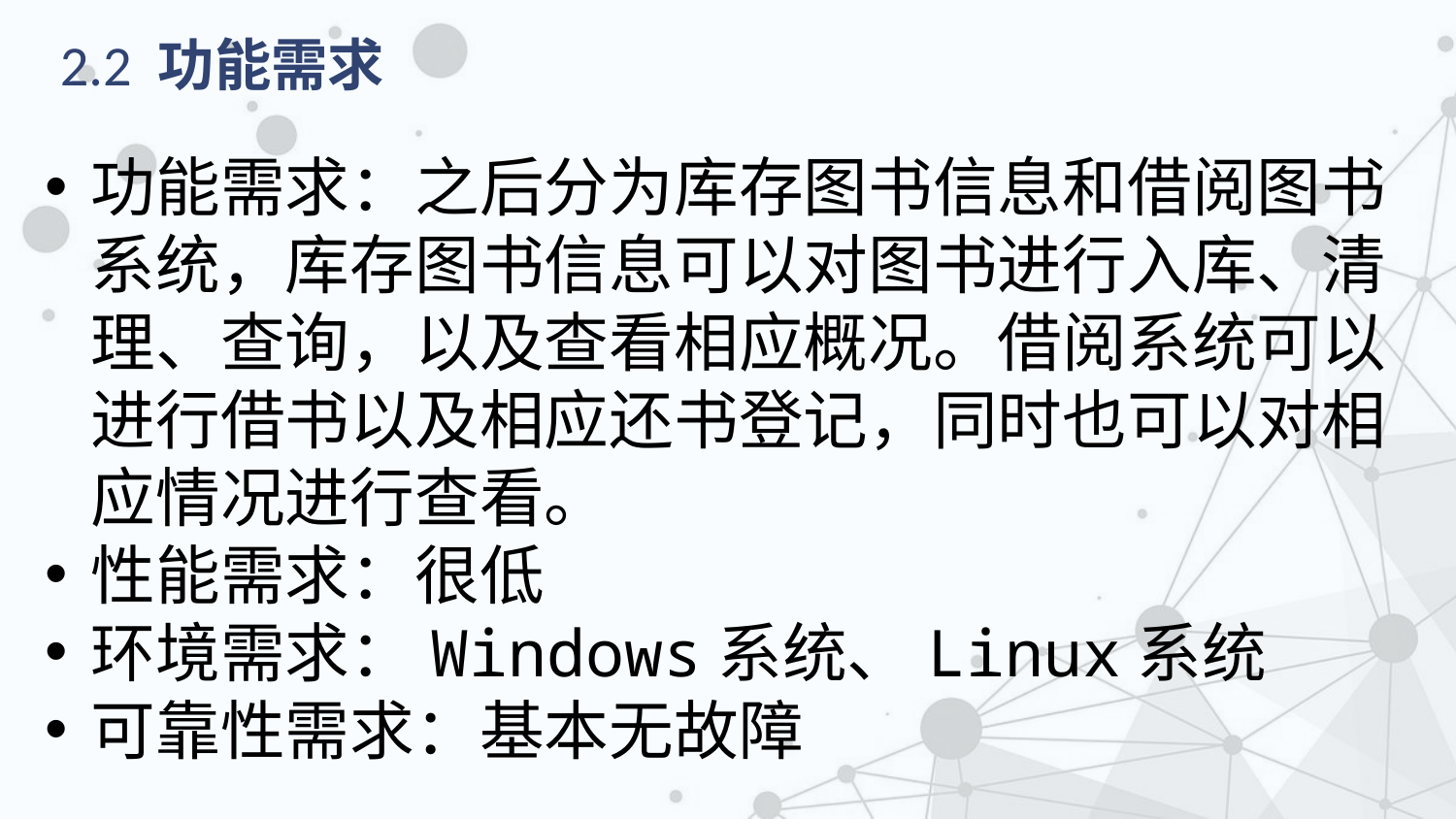

2.2 功能需求
功能需求：之后分为库存图书信息和借阅图书系统，库存图书信息可以对图书进行入库、清理、查询，以及查看相应概况。借阅系统可以进行借书以及相应还书登记，同时也可以对相应情况进行查看。
性能需求：很低
环境需求：Windows系统、Linux系统
可靠性需求：基本无故障